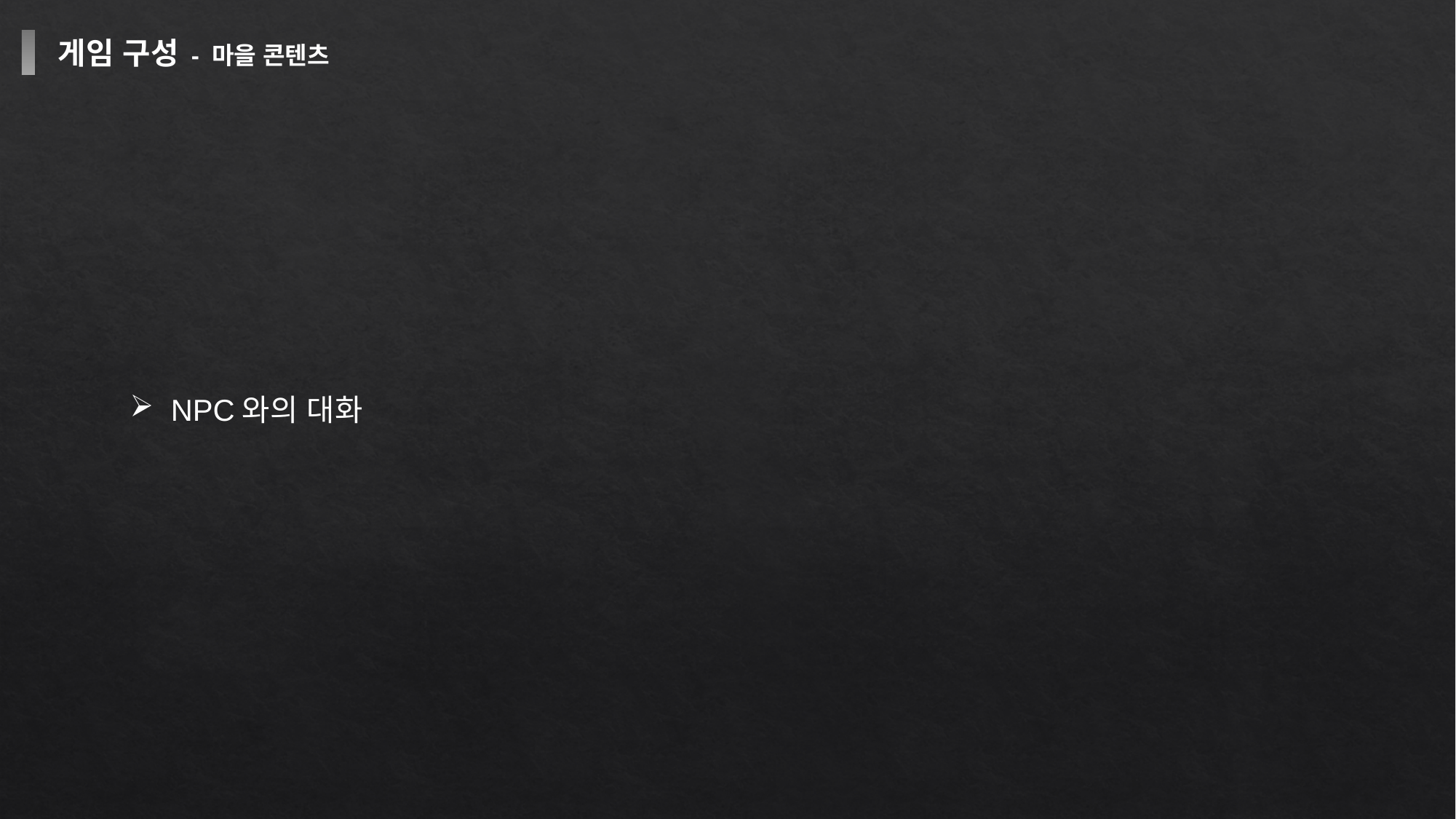

게임 구성 - 마을 콘텐츠

NPC와의 대화